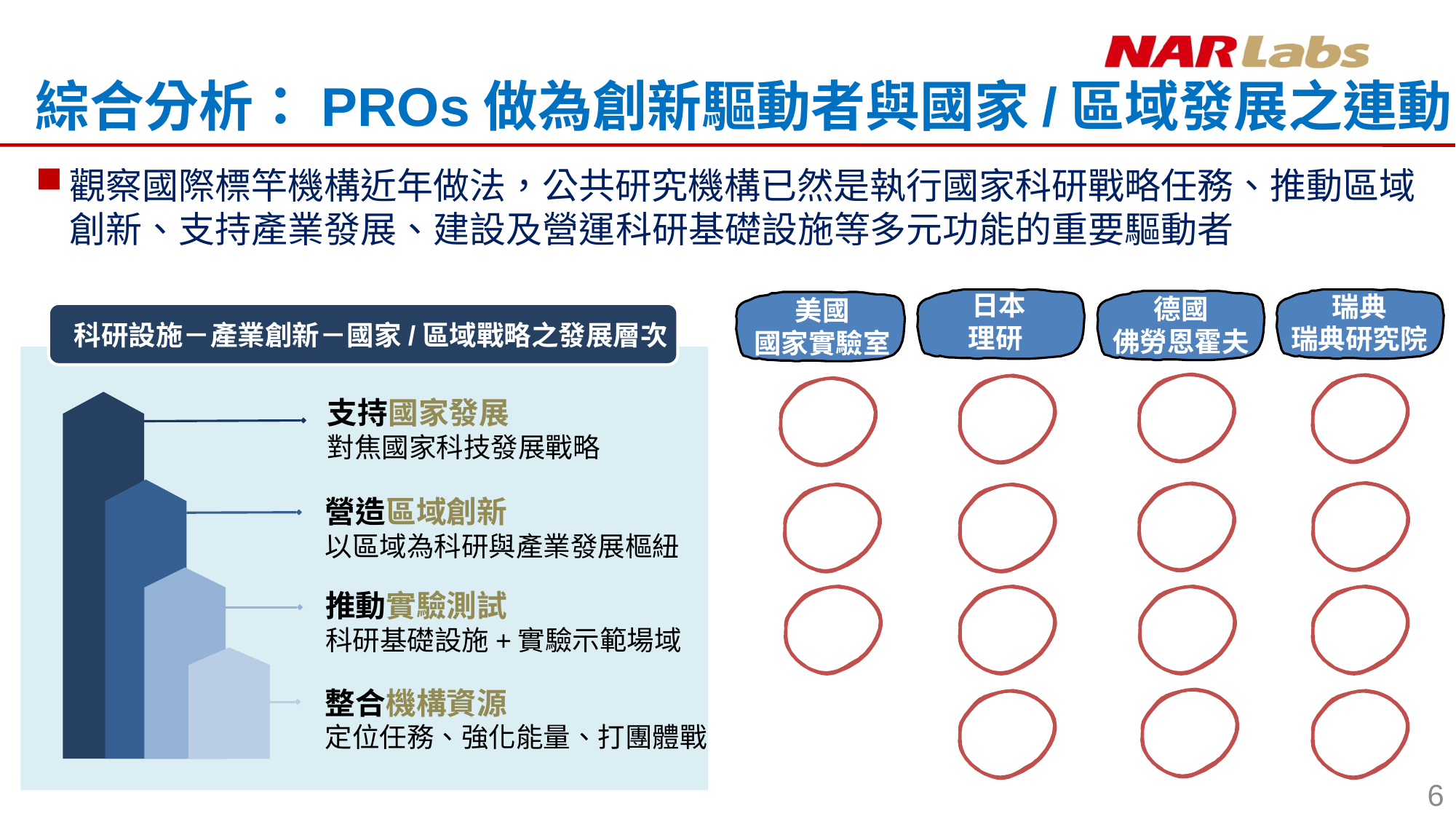

綜合分析：PROs做為創新驅動者與國家/區域發展之連動
觀察國際標竿機構近年做法，公共研究機構已然是執行國家科研戰略任務、推動區域創新、支持產業發展、建設及營運科研基礎設施等多元功能的重要驅動者
日本
理研(RIKEN)
瑞典
瑞典研究院
德國
佛勞恩霍夫
美國
國家實驗室

科研設施－產業創新－國家/區域戰略之發展層次

支持國家發展
對焦國家科技發展戰略

營造區域創新
以區域為科研與產業發展樞紐

推動實驗測試
科研基礎設施+實驗示範場域

整合機構資源
定位任務、強化能量、打團體戰

6